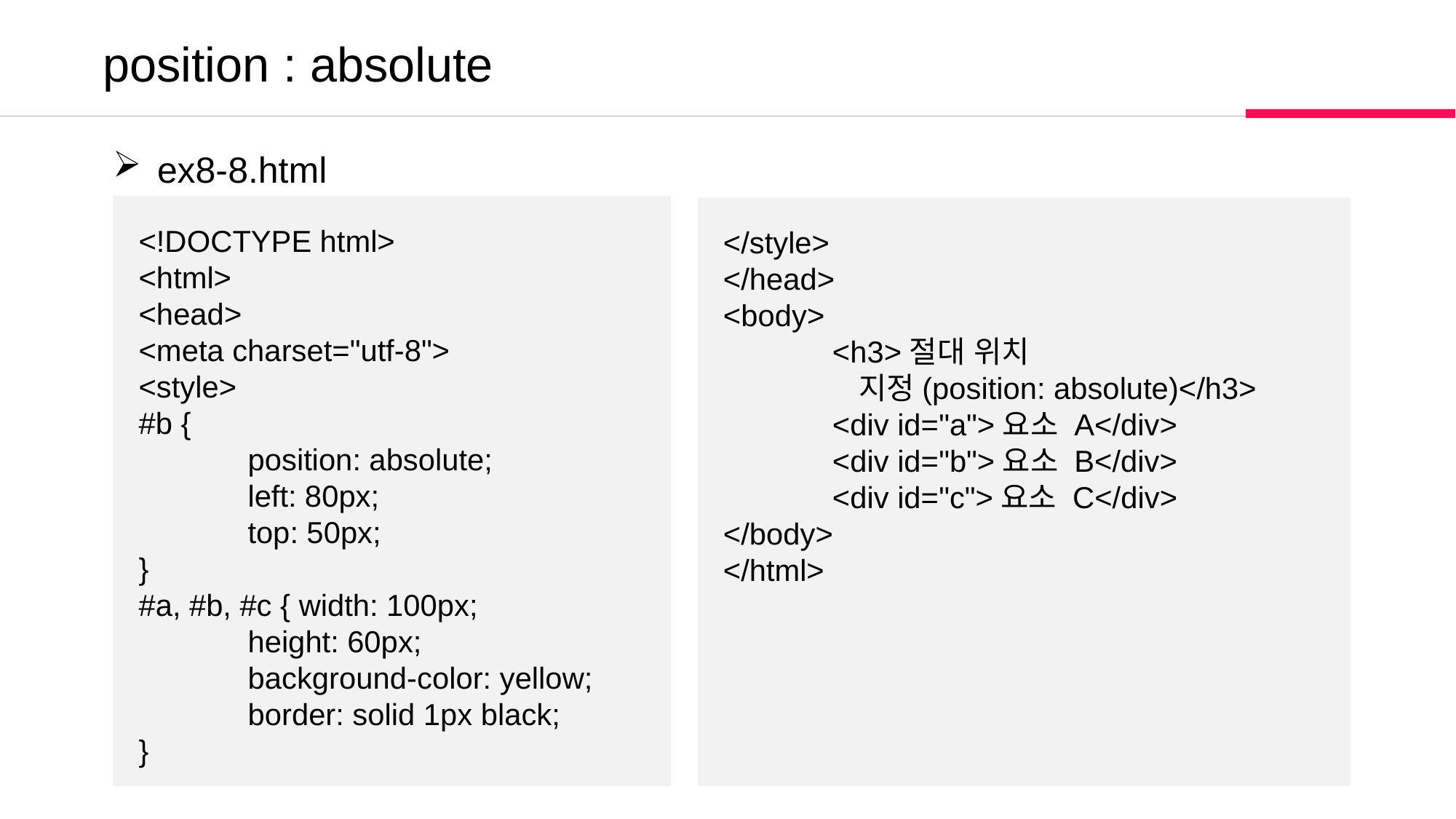

position : absolute

 ex8-8.html
<!DOCTYPE html>
<html>
<head>
<meta charset="utf-8">
<style>
#b {
	position: absolute;
	left: 80px;
	top: 50px;
}
#a, #b, #c { width: 100px;
	height: 60px;
	background-color: yellow;
	border: solid 1px black;
}
</style>
</head>
<body>
	<h3>절대 위치
               지정(position: absolute)</h3>
	<div id="a">요소 A</div>
	<div id="b">요소 B</div>
	<div id="c">요소 C</div>
</body>
</html>